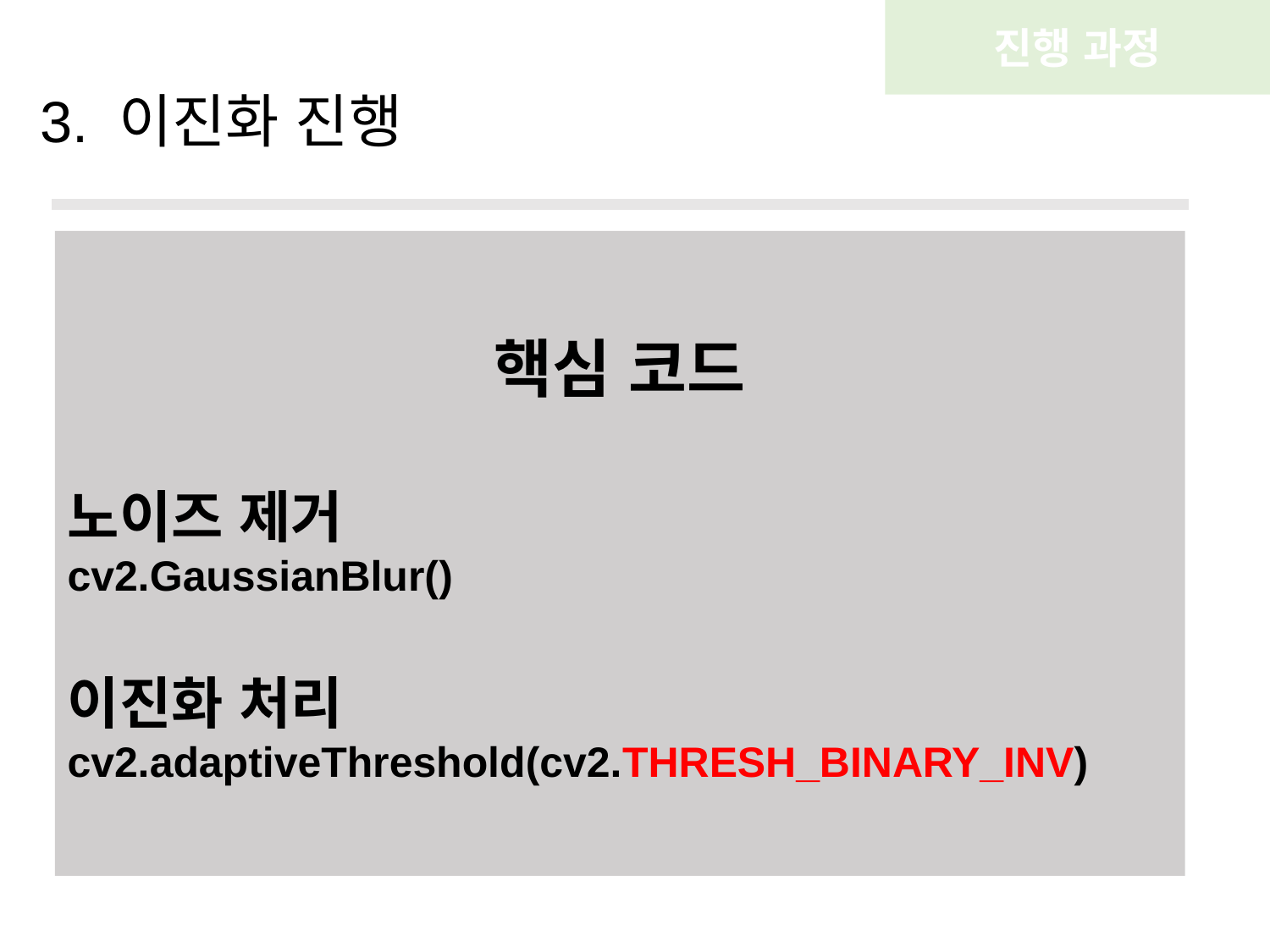

진행 과정
3. 이진화 진행

핵심 코드

노이즈 제거
cv2.GaussianBlur()

이진화 처리
cv2.adaptiveThreshold(cv2.THRESH_BINARY_INV)